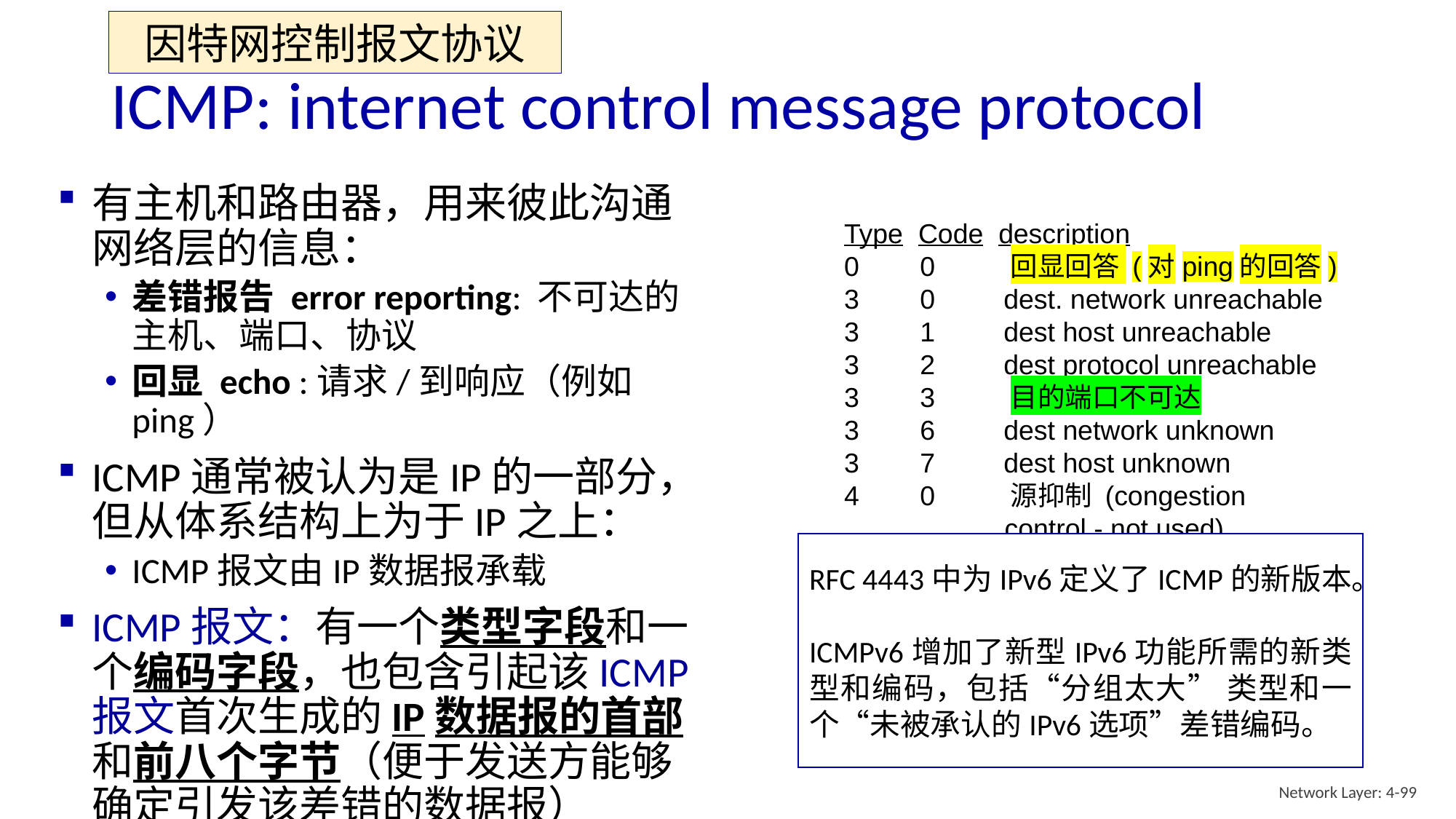

因特网控制报文协议
# ICMP: internet control message protocol
有主机和路由器，用来彼此沟通网络层的信息：
差错报告 error reporting: 不可达的主机、端口、协议
回显 echo :请求/到响应（例如ping）
ICMP通常被认为是IP的一部分，但从体系结构上为于IP之上：
ICMP报文由IP数据报承载
ICMP报文：有一个类型字段和一个编码字段，也包含引起该ICMP报文首次生成的IP数据报的首部和前八个字节（便于发送方能够确定引发该差错的数据报）
Type  Code  description
0        0         回显回答 (对ping的回答)
3        0         dest. network unreachable
3        1         dest host unreachable
3        2         dest protocol unreachable
3        3         目的端口不可达
3        6         dest network unknown
3        7         dest host unknown
4        0         源抑制 (congestion
                     control - not used)
8        0         回显请求 (ping)
9        0         route advertisement
10      0         router discovery
11      0         TTL过期
12      0         bad IP header

RFC 4443中为IPv6定义了ICMP的新版本。

ICMPv6增加了新型IPv6功能所需的新类型和编码，包括“分组太大” 类型和一个“未被承认的IPv6选项”差错编码。
Network Layer: 4-99